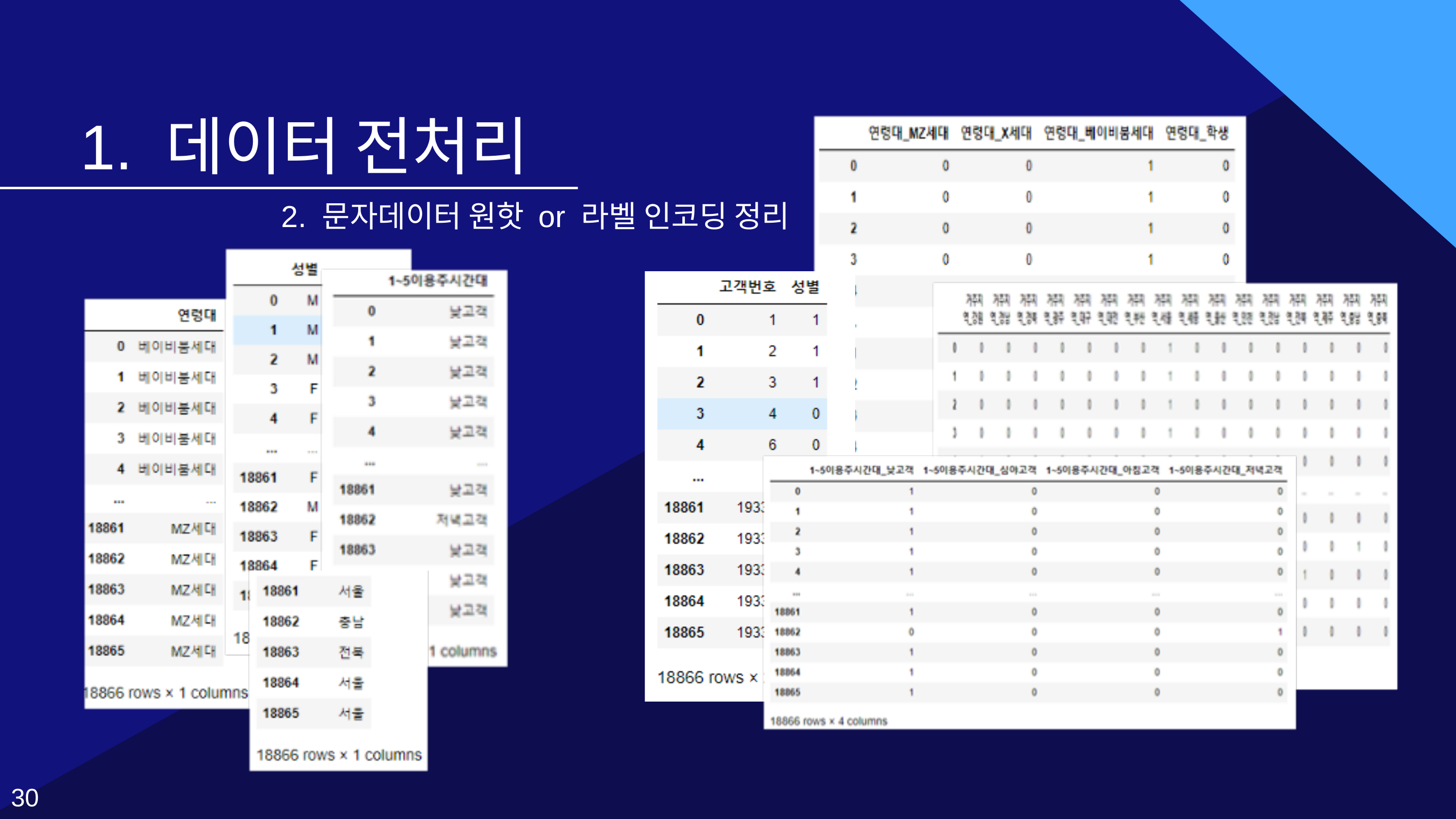

1. 데이터 전처리

2. 문자데이터 원핫 or 라벨 인코딩 정리

30